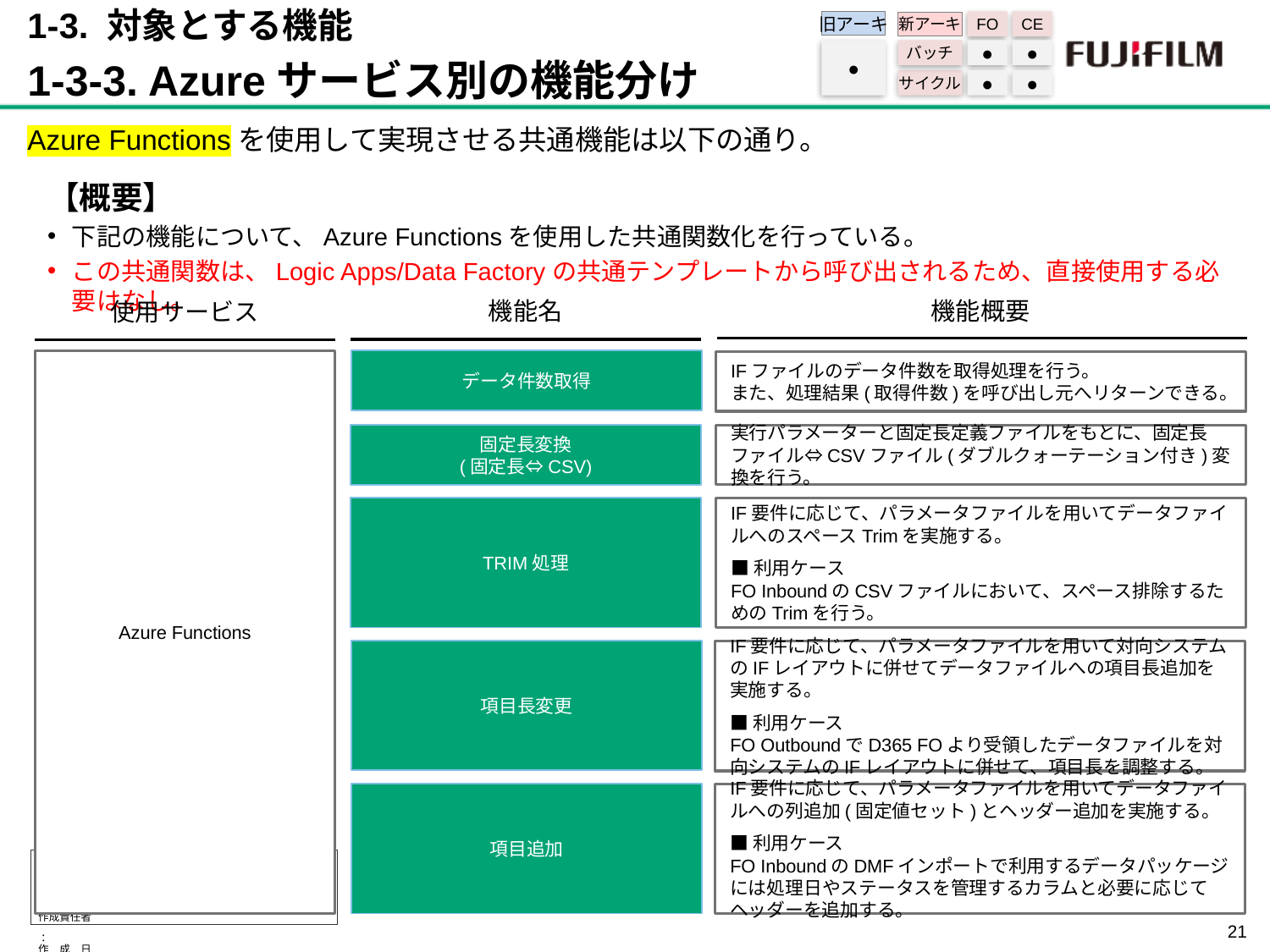

1-3. 対象とする機能
1-3-3. Azureサービス別の機能分け
旧アーキ
FO
CE
新アーキ
バッチ
●
●
サイクル
●
●
●
Azure Functionsを使用して実現させる共通機能は以下の通り。
【概要】
下記の機能について、Azure Functionsを使用した共通関数化を行っている。
この共通関数は、Logic Apps/Data Factoryの共通テンプレートから呼び出されるため、直接使用する必要はなし。
機能概要
機能名
使用サービス
Azure Functions
データ件数取得
IFファイルのデータ件数を取得処理を行う。
また、処理結果(取得件数)を呼び出し元へリターンできる。
固定長変換
(固定長⇔CSV)
実行パラメーターと固定長定義ファイルをもとに、固定長ファイル⇔CSVファイル(ダブルクォーテーション付き)変換を行う。
TRIM処理
IF要件に応じて、パラメータファイルを用いてデータファイルへのスペースTrimを実施する。
■利用ケース
FO InboundのCSVファイルにおいて、スペース排除するためのTrimを行う。
項目長変更
IF要件に応じて、パラメータファイルを用いて対向システムのIFレイアウトに併せてデータファイルへの項目長追加を実施する。
■利用ケース
FO OutboundでD365 FOより受領したデータファイルを対向システムのIFレイアウトに併せて、項目長を調整する。
項目追加
IF要件に応じて、パラメータファイルを用いてデータファイルへの列追加(固定値セット)とヘッダー追加を実施する。
■利用ケース
FO InboundのDMFインポートで利用するデータパッケージには処理日やステータスを管理するカラムと必要に応じてヘッダーを追加する。
21